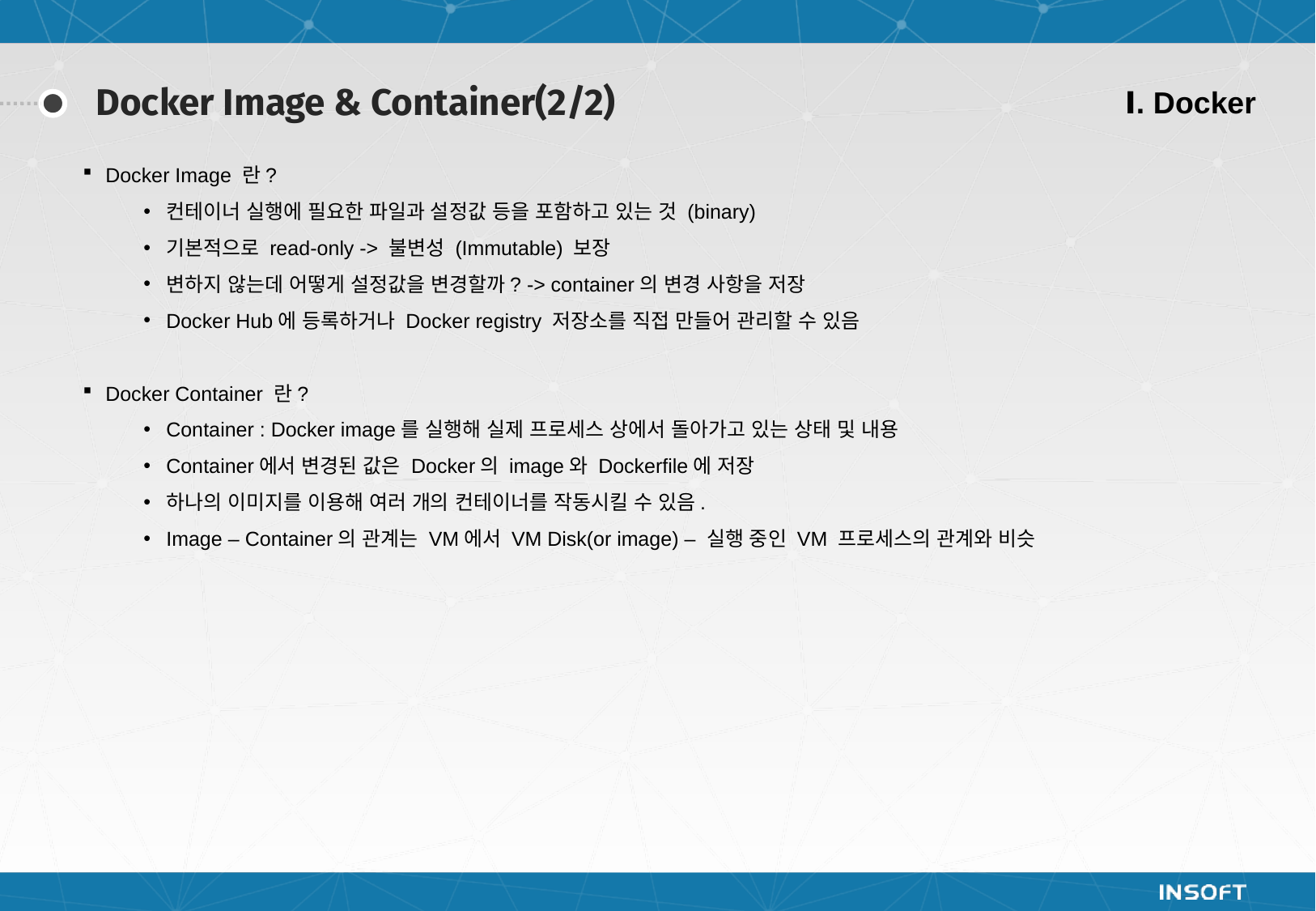

Ⅰ. Docker
Docker Image & Container(2/2)

Docker Image 란?
컨테이너 실행에 필요한 파일과 설정값 등을 포함하고 있는 것 (binary)
기본적으로 read-only -> 불변성 (Immutable) 보장
변하지 않는데 어떻게 설정값을 변경할까? -> container의 변경 사항을 저장
Docker Hub에 등록하거나 Docker registry 저장소를 직접 만들어 관리할 수 있음

Docker Container 란?
Container : Docker image를 실행해 실제 프로세스 상에서 돌아가고 있는 상태 및 내용
Container에서 변경된 값은 Docker의 image와 Dockerfile에 저장
하나의 이미지를 이용해 여러 개의 컨테이너를 작동시킬 수 있음.
Image – Container의 관계는 VM에서 VM Disk(or image) – 실행 중인 VM 프로세스의 관계와 비슷